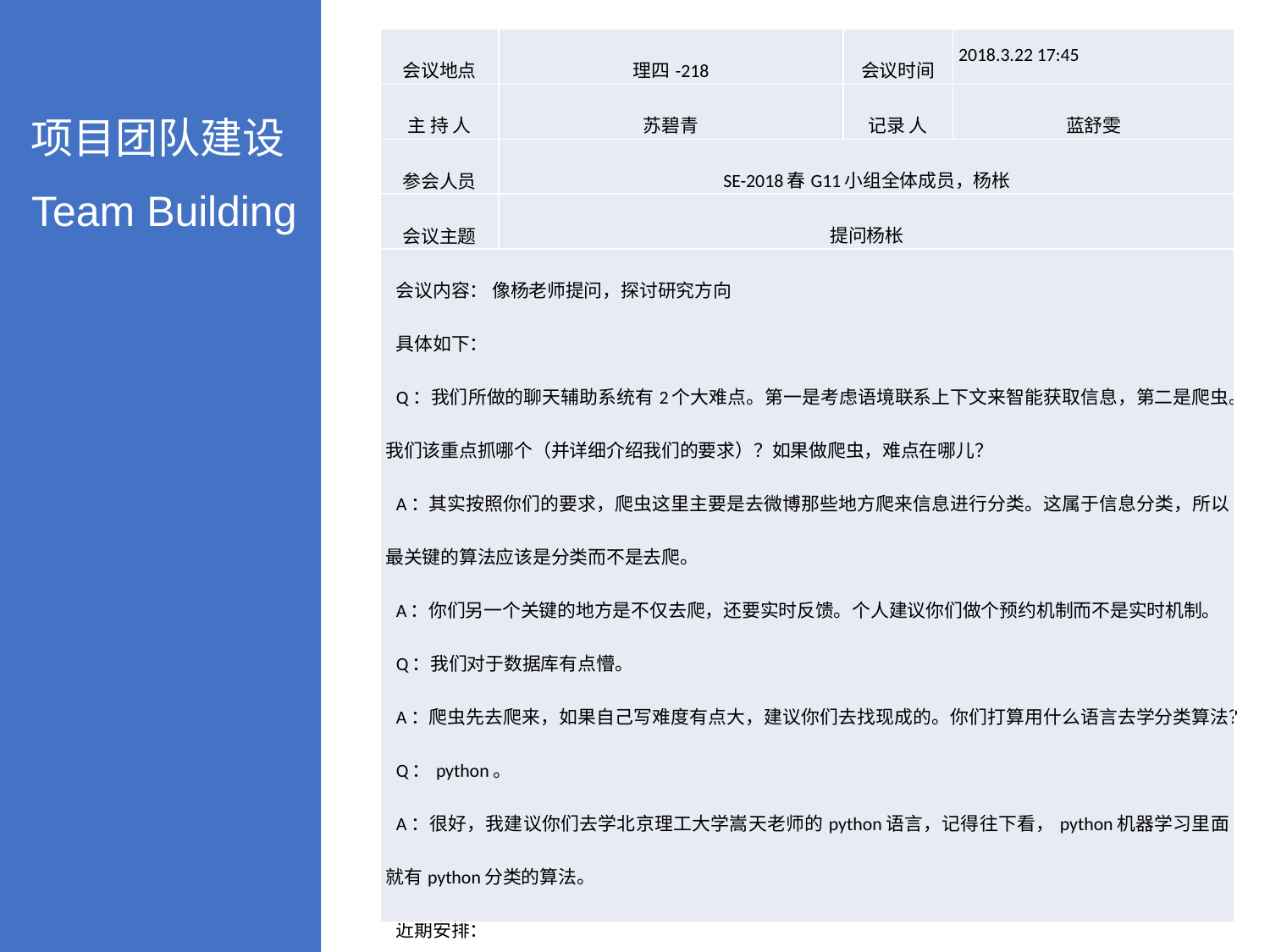

项目团队建设
Team Building
| 会议地点 | 理四-218 | 会议时间 | 2018.3.22 17:45 |
| --- | --- | --- | --- |
| 主 持 人 | 苏碧青 | 记录 人 | 蓝舒雯 |
| 参会人员 | SE-2018春G11小组全体成员，杨枨 |  |  |
| 会议主题 | 提问杨枨 |  |  |
| 会议内容： 像杨老师提问，探讨研究方向 具体如下： Q：我们所做的聊天辅助系统有2个大难点。第一是考虑语境联系上下文来智能获取信息，第二是爬虫。我们该重点抓哪个（并详细介绍我们的要求）？如果做爬虫，难点在哪儿？ A：其实按照你们的要求，爬虫这里主要是去微博那些地方爬来信息进行分类。这属于信息分类，所以最关键的算法应该是分类而不是去爬。 A：你们另一个关键的地方是不仅去爬，还要实时反馈。个人建议你们做个预约机制而不是实时机制。 Q：我们对于数据库有点懵。 A：爬虫先去爬来，如果自己写难度有点大，建议你们去找现成的。你们打算用什么语言去学分类算法？ Q：python。 A：很好，我建议你们去学北京理工大学嵩天老师的python语言，记得往下看，python机器学习里面就有python分类的算法。 近期安排： 参加慕课嵩天老师的课程自行学习python。 |  |  |  |